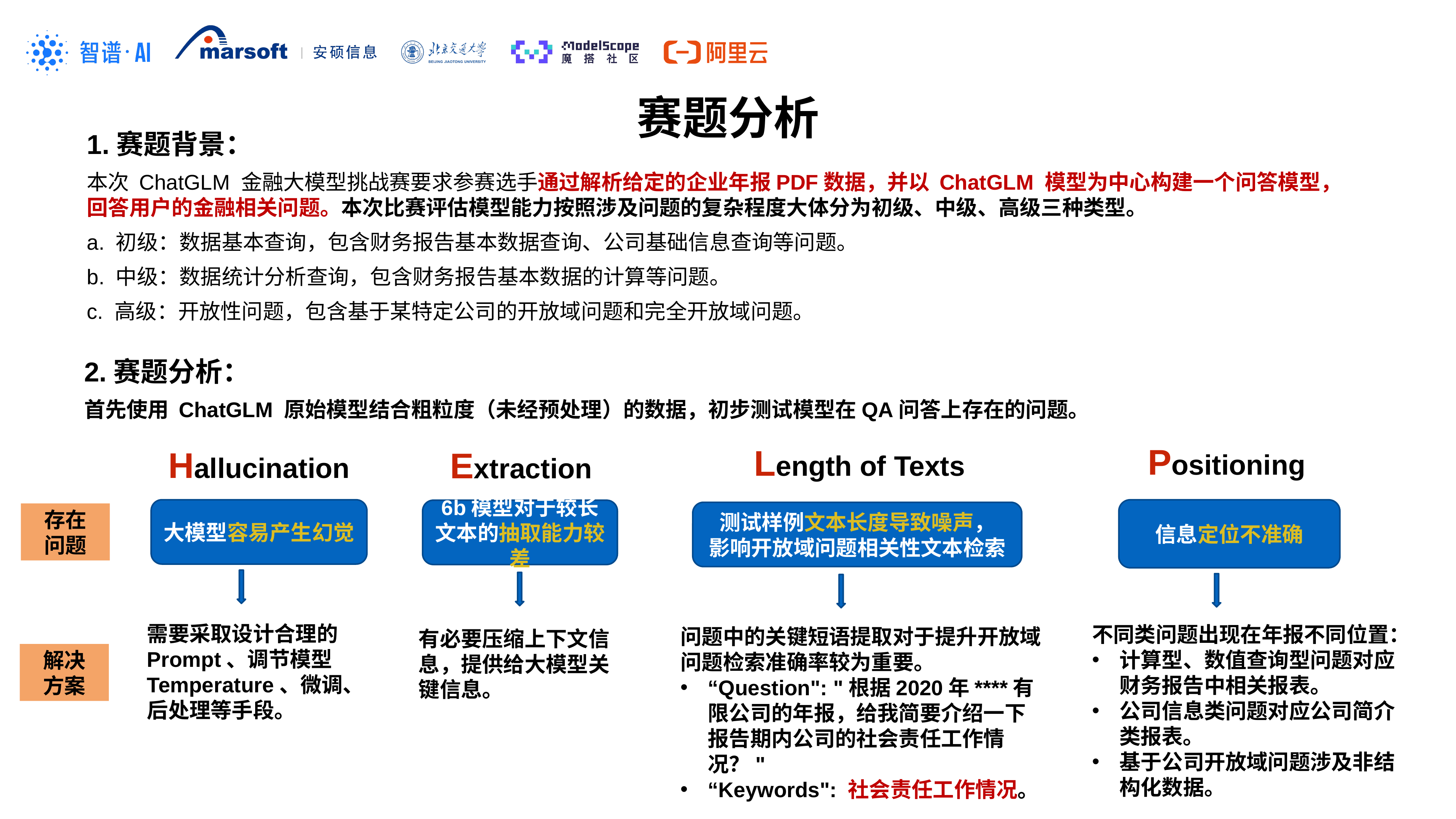

赛题分析
1.赛题背景：
本次 ChatGLM 金融大模型挑战赛要求参赛选手通过解析给定的企业年报PDF数据，并以 ChatGLM 模型为中心构建一个问答模型，回答用户的金融相关问题。本次比赛评估模型能力按照涉及问题的复杂程度大体分为初级、中级、高级三种类型。
a. 初级：数据基本查询，包含财务报告基本数据查询、公司基础信息查询等问题。
b. 中级：数据统计分析查询，包含财务报告基本数据的计算等问题。
c. 高级：开放性问题，包含基于某特定公司的开放域问题和完全开放域问题。
2.赛题分析：
首先使用 ChatGLM 原始模型结合粗粒度（未经预处理）的数据，初步测试模型在QA问答上存在的问题。
Positioning
Length of Texts
Hallucination
Extraction
大模型容易产生幻觉
信息定位不准确
6b模型对于较长文本的抽取能力较差
测试样例文本长度导致噪声，
影响开放域问题相关性文本检索
存在
问题

需要采取设计合理的Prompt、调节模型Temperature、微调、后处理等手段。
不同类问题出现在年报不同位置：
计算型、数值查询型问题对应财务报告中相关报表。
公司信息类问题对应公司简介类报表。
基于公司开放域问题涉及非结构化数据。

问题中的关键短语提取对于提升开放域问题检索准确率较为重要。
“Question": "根据2020年****有限公司的年报，给我简要介绍一下报告期内公司的社会责任工作情况？"
“Keywords": 社会责任工作情况。
有必要压缩上下文信息，提供给大模型关键信息。
解决
方案